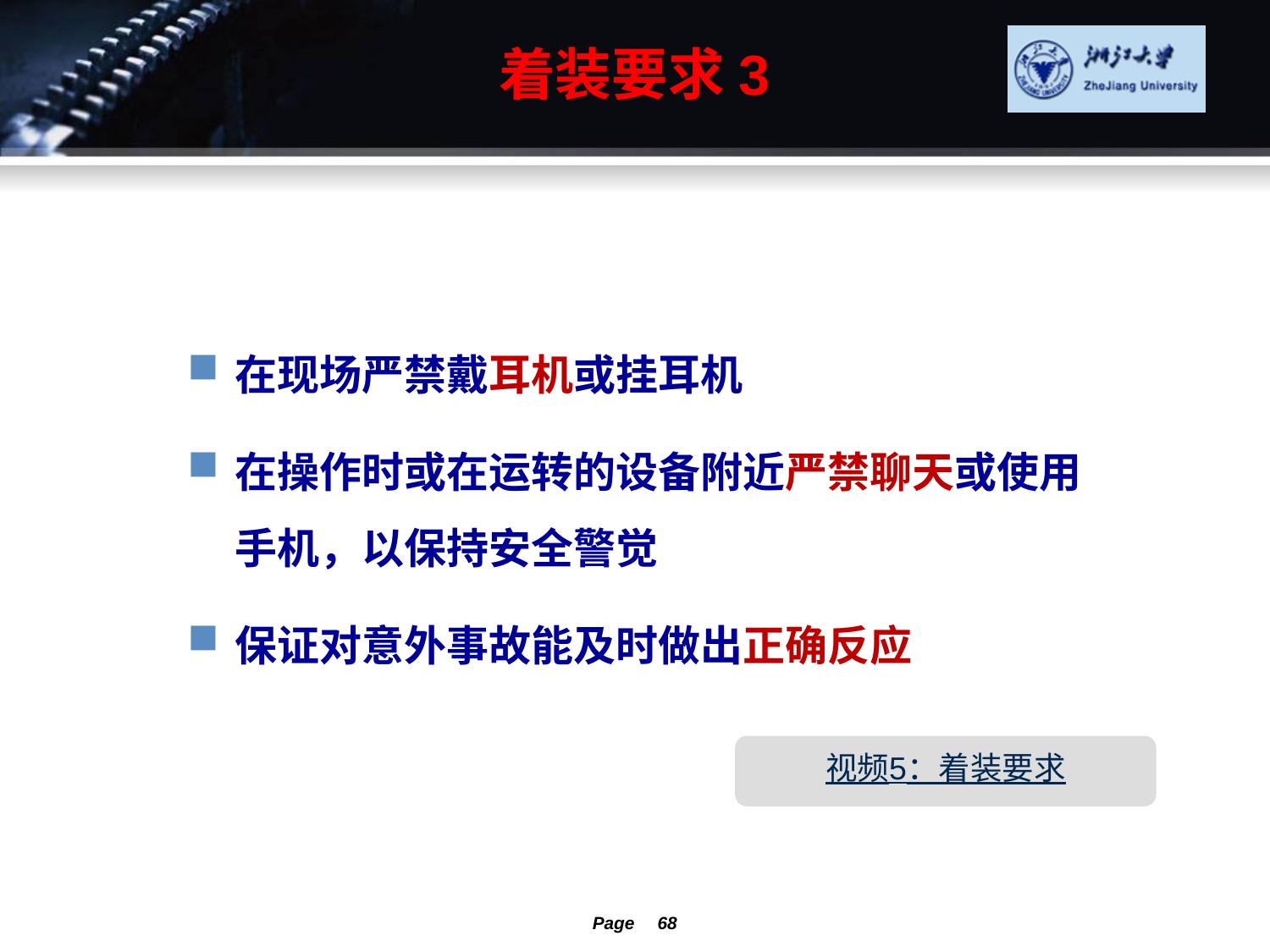

# 着装要求3
在现场严禁戴耳机或挂耳机
在操作时或在运转的设备附近严禁聊天或使用手机，以保持安全警觉
保证对意外事故能及时做出正确反应
视频5：着装要求